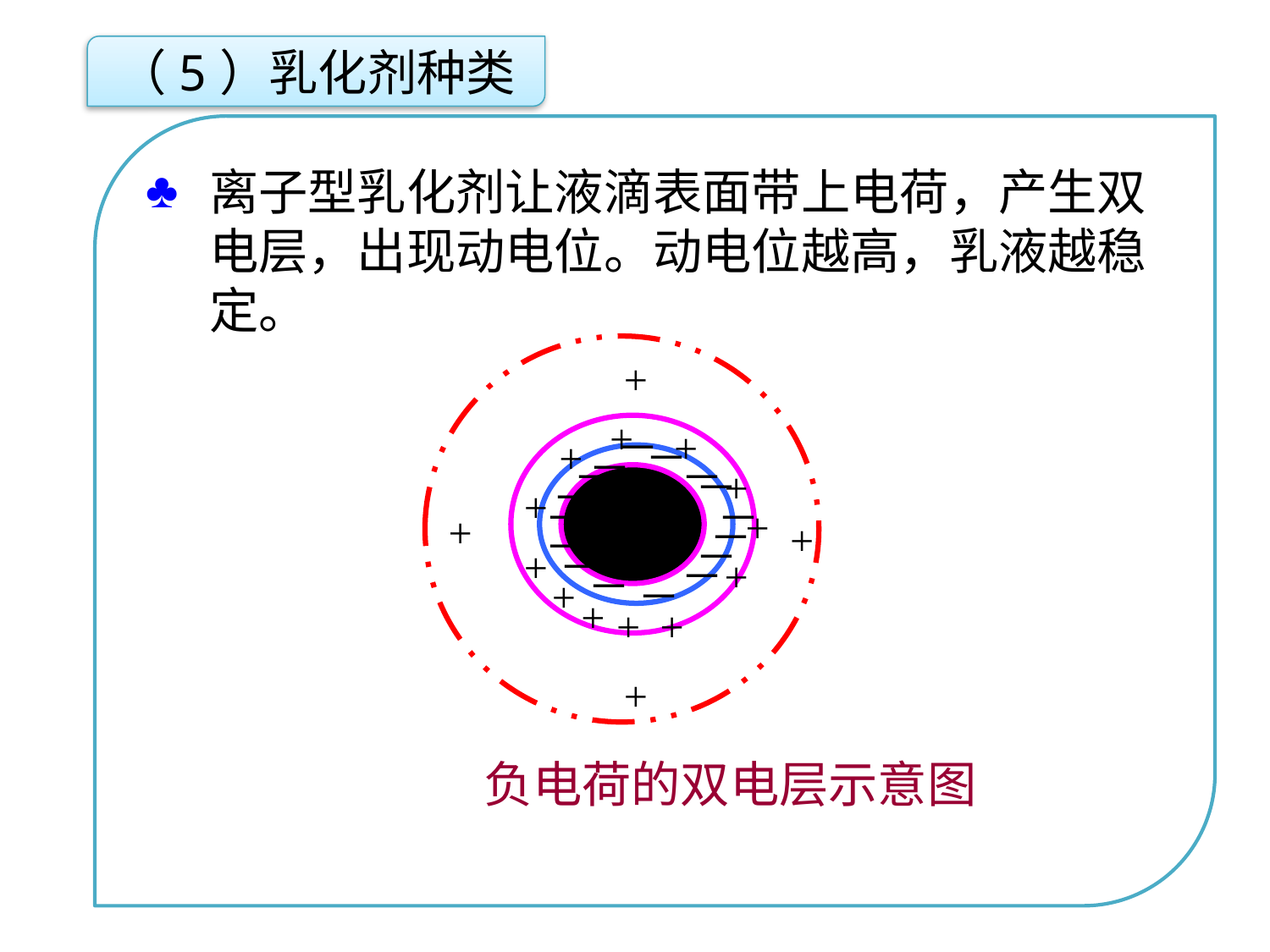

（5）乳化剂种类
离子型乳化剂让液滴表面带上电荷，产生双电层，出现动电位。动电位越高，乳液越稳定。
点击添加文本
+
+
+
－
+

+
－
－
－
－
+
－
+
－

+
－
－
+
+
－
+
－
－
+
－
－
+
－
+
－
+
+
+
+
负电荷的双电层示意图
点击添加文本
点击添加文本
点击添加文本